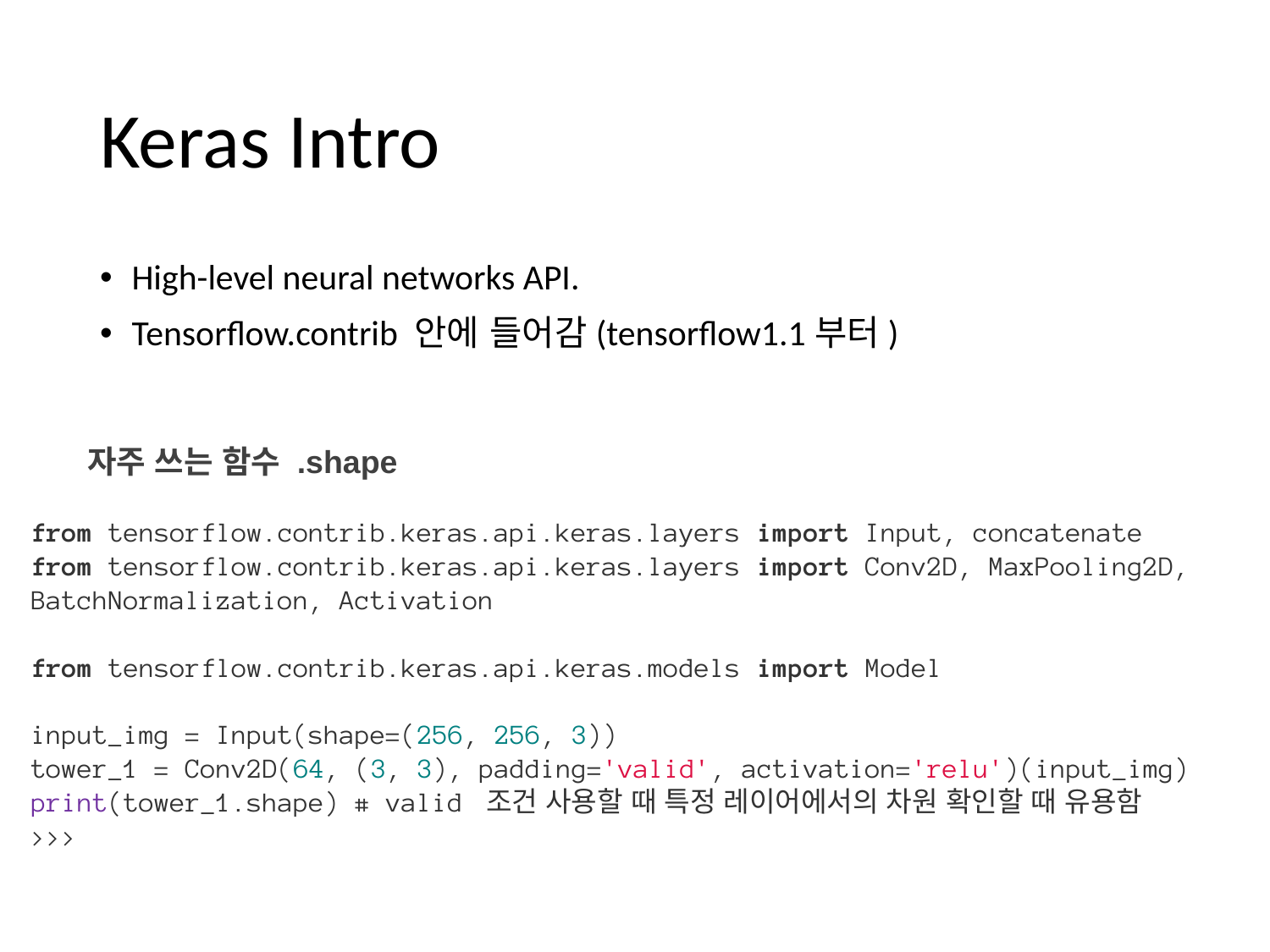

# Keras Intro
High-level neural networks API.
Tensorflow.contrib 안에 들어감(tensorflow1.1부터)
자주 쓰는 함수 .shape
from tensorflow.contrib.keras.api.keras.layers import Input, concatenate
from tensorflow.contrib.keras.api.keras.layers import Conv2D, MaxPooling2D, BatchNormalization, Activation

from tensorflow.contrib.keras.api.keras.models import Model

input_img = Input(shape=(256, 256, 3))
tower_1 = Conv2D(64, (3, 3), padding='valid', activation='relu')(input_img)
print(tower_1.shape) # valid 조건 사용할 때 특정 레이어에서의 차원 확인할 때 유용함
>>>